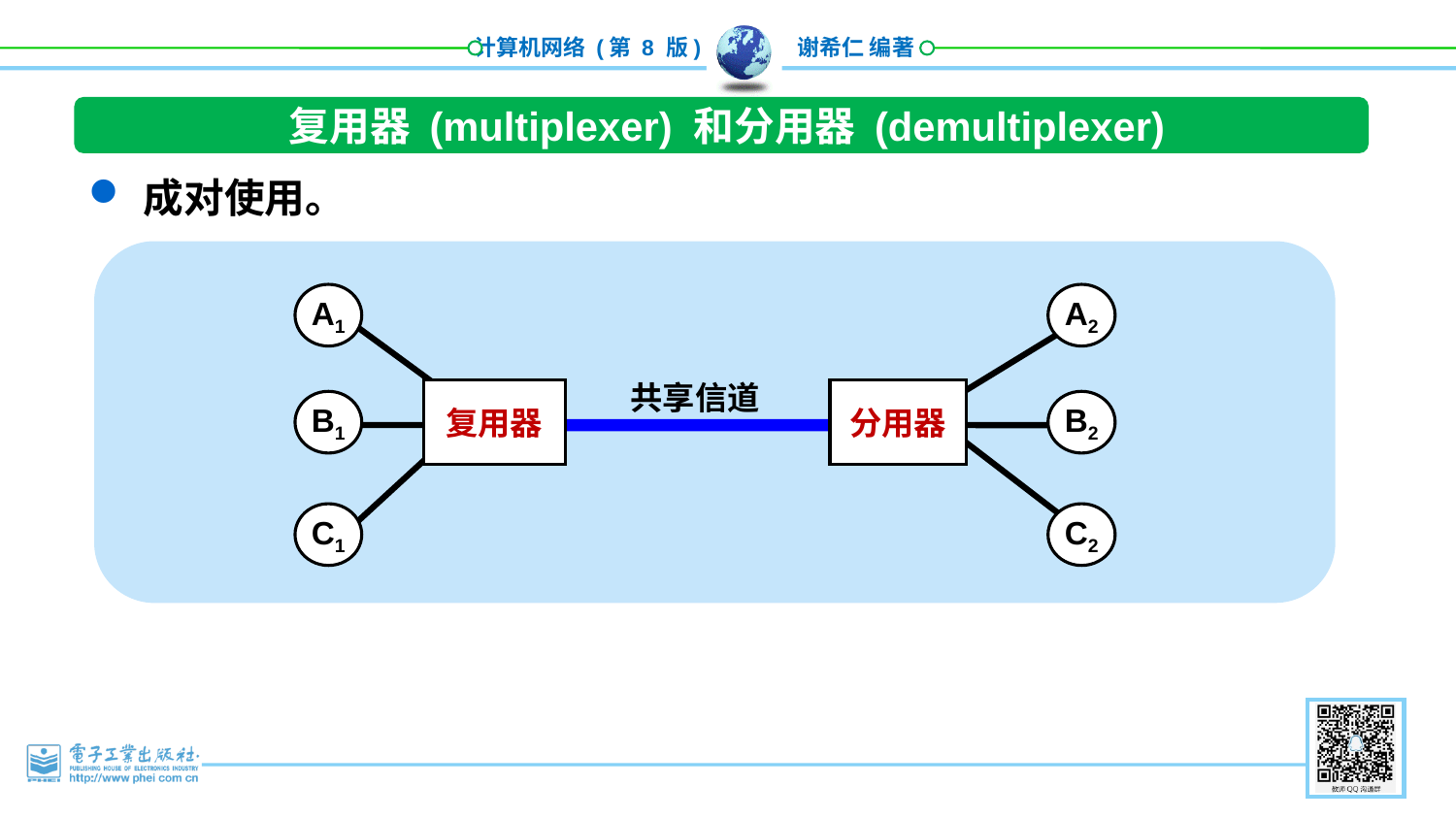

复用器 (multiplexer) 和分用器 (demultiplexer)
成对使用。

A1
A2

共享信道
复用器
分用器
B1
B2

C1
C2